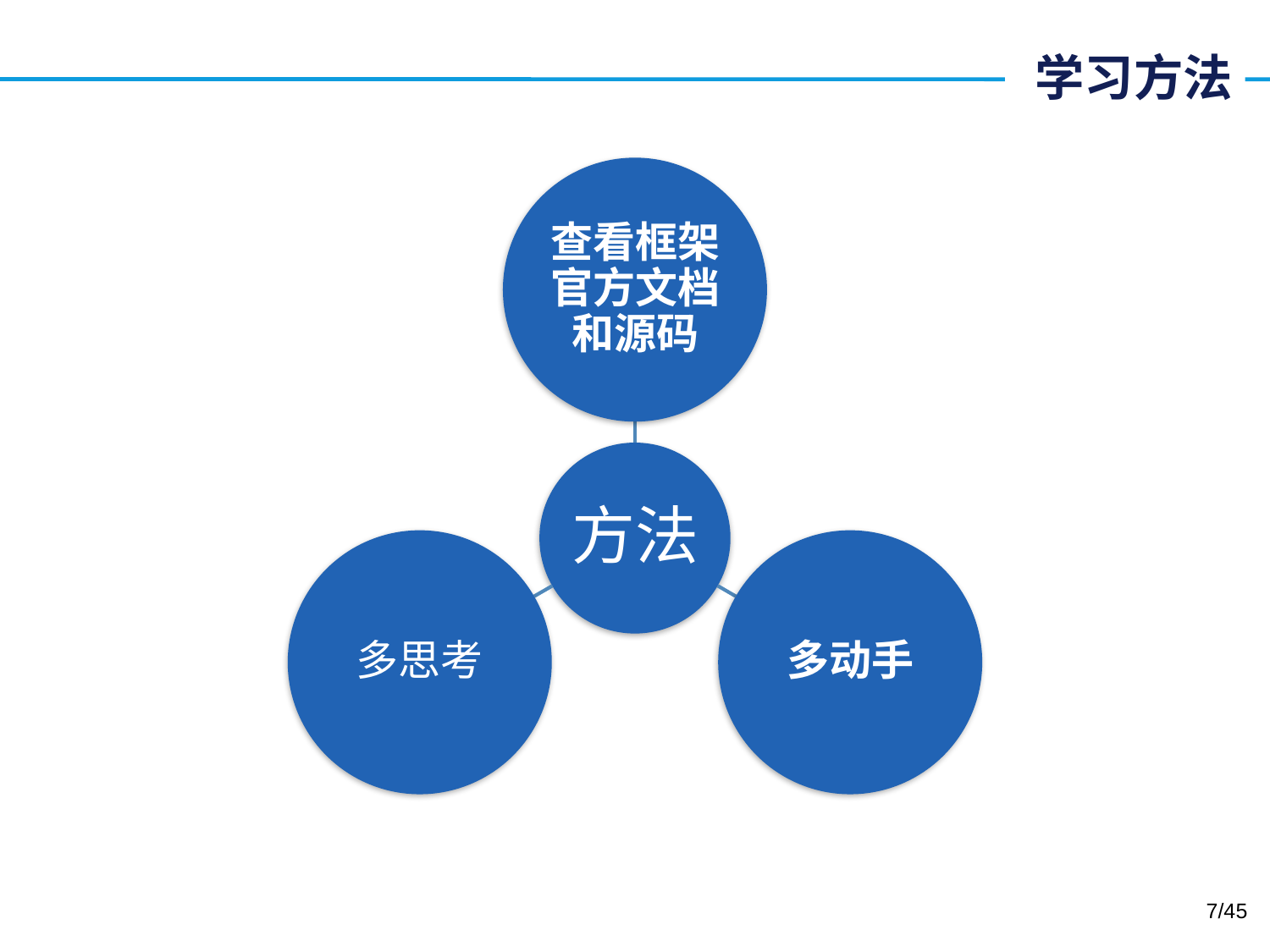

# 学习方法
方法

查看框架官方文档和源码

多动手

多思考
7/45